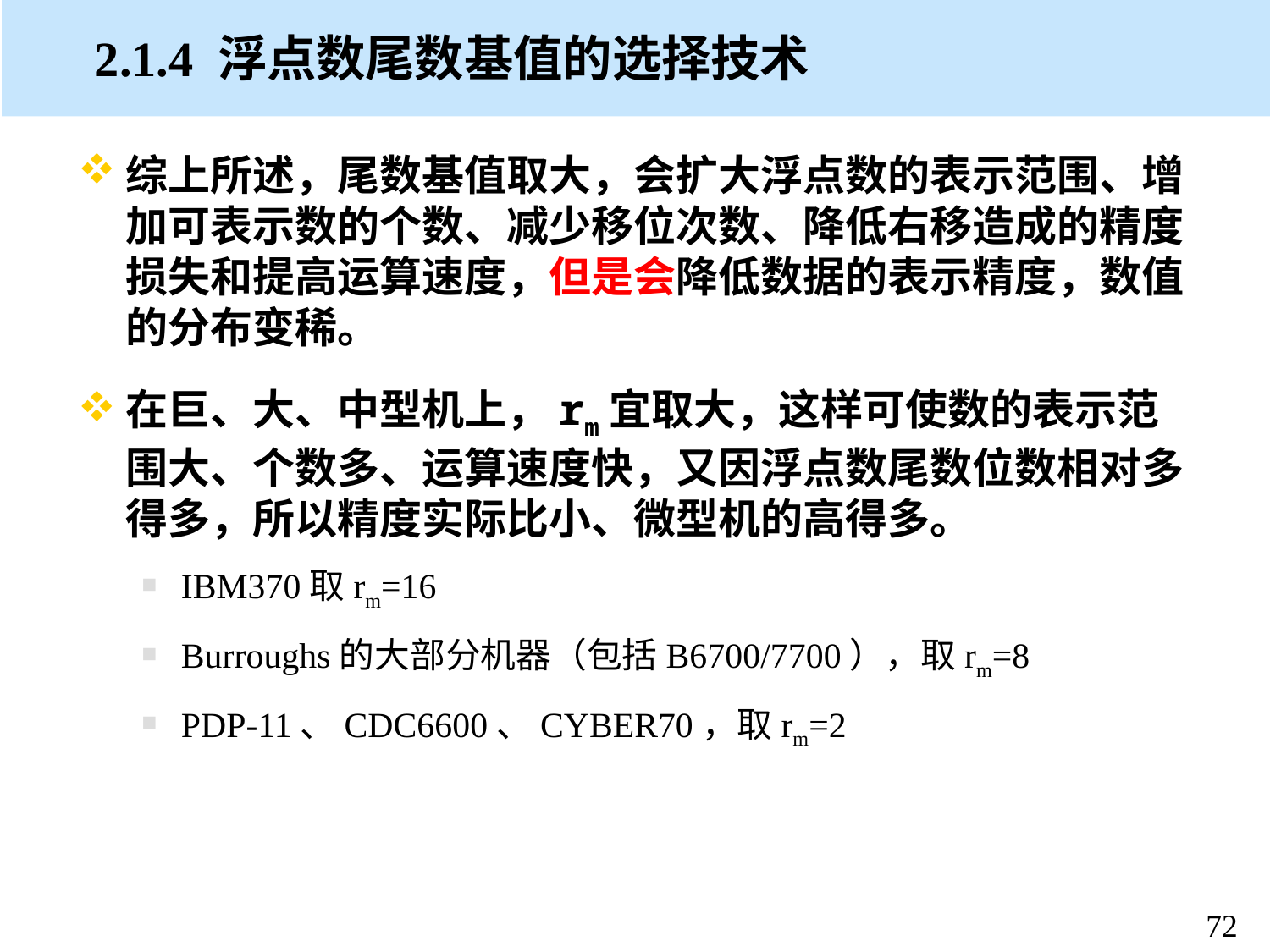

# 2.1.4 浮点数尾数基值的选择技术
综上所述，尾数基值取大，会扩大浮点数的表示范围、增加可表示数的个数、减少移位次数、降低右移造成的精度损失和提高运算速度，但是会降低数据的表示精度，数值的分布变稀。
在巨、大、中型机上，rm宜取大，这样可使数的表示范围大、个数多、运算速度快，又因浮点数尾数位数相对多得多，所以精度实际比小、微型机的高得多。
IBM370取rm=16
Burroughs的大部分机器（包括B6700/7700），取rm=8
PDP-11、CDC6600、CYBER70，取rm=2